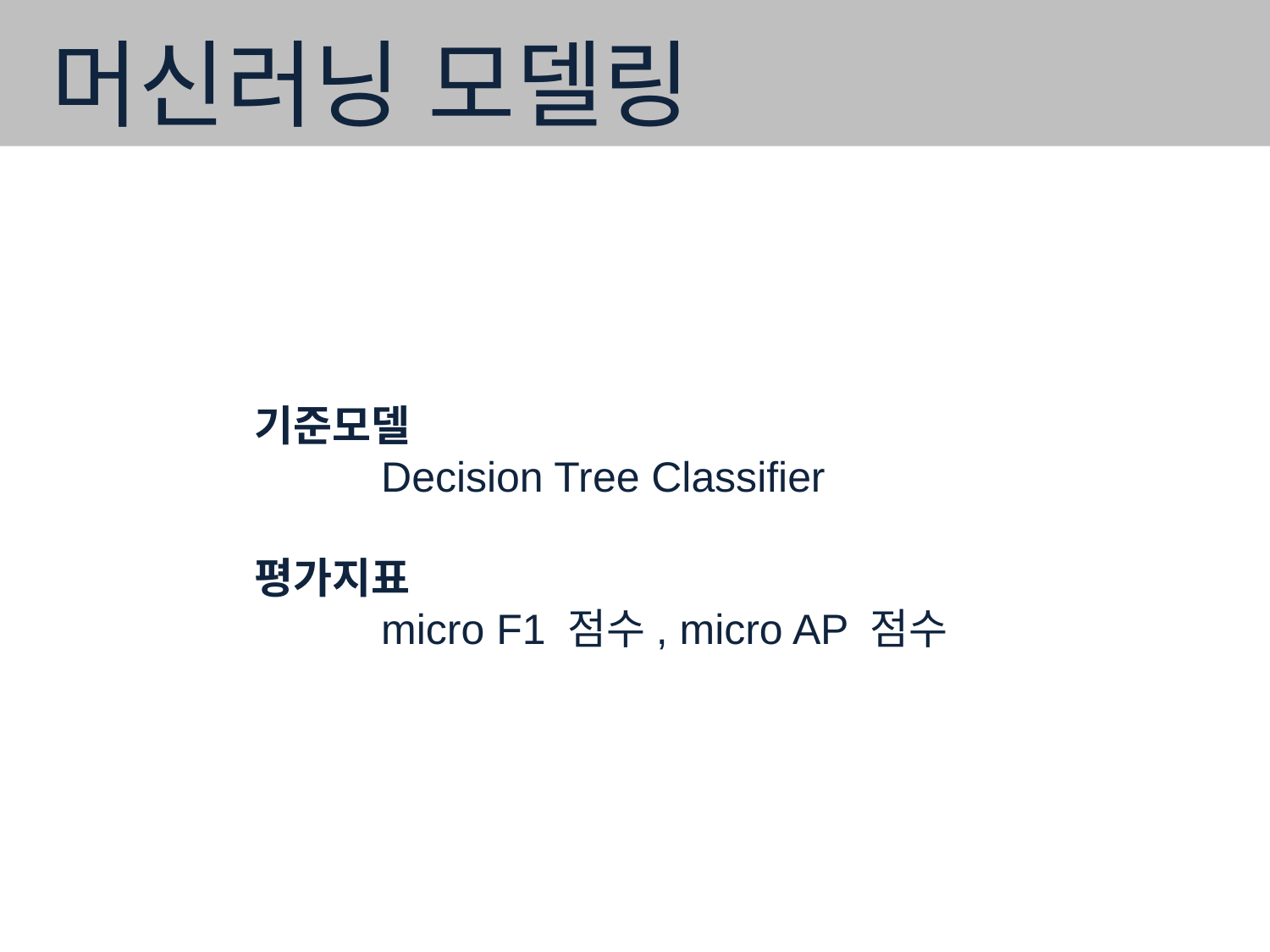

머신러닝 모델링
기준모델
	Decision Tree Classifier

평가지표
	micro F1 점수, micro AP 점수